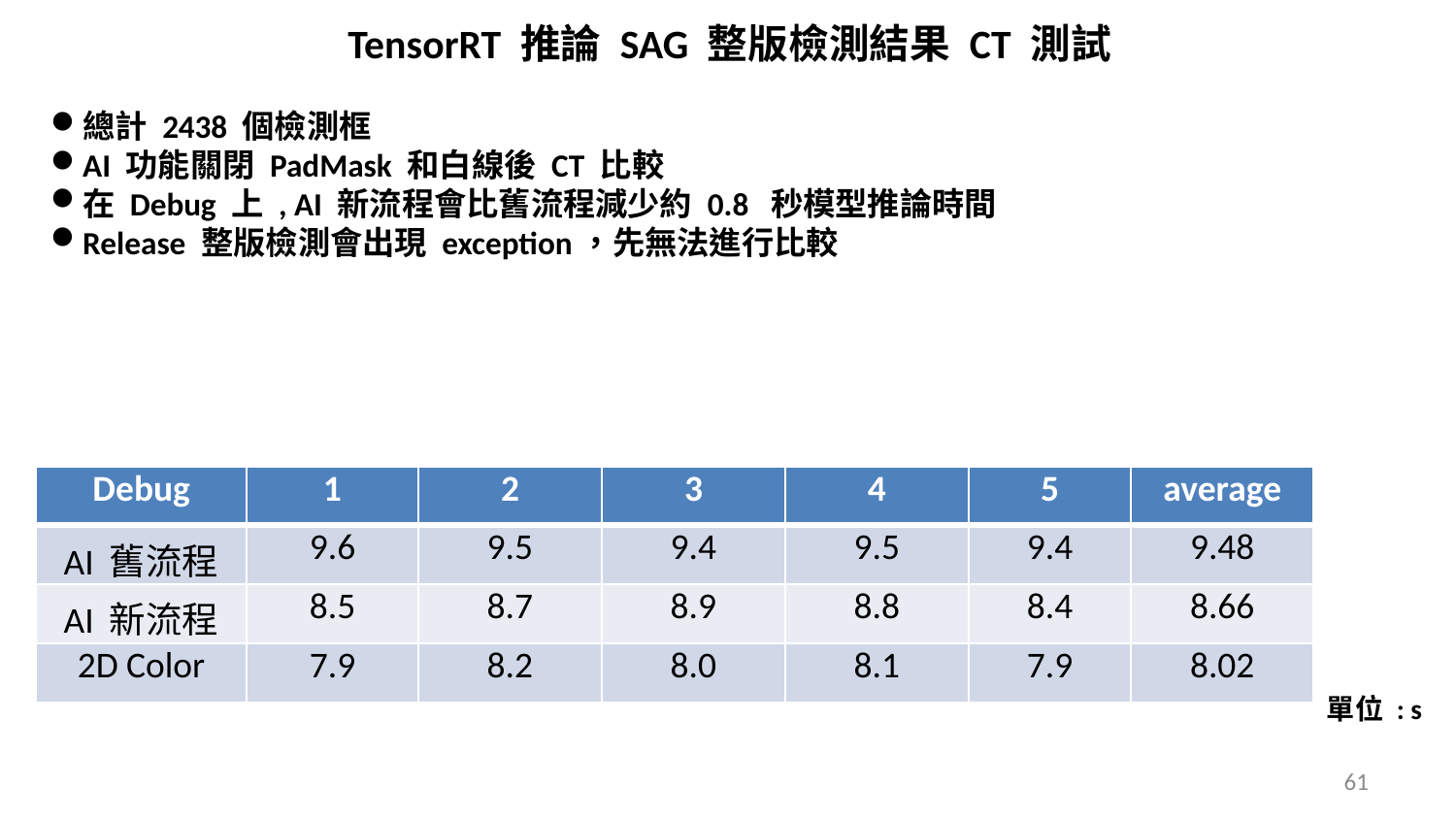

TensorRT 推論 SAG 整版檢測結果 CT 測試
總計 2438 個檢測框
AI 功能關閉 PadMask 和白線後 CT 比較
在 Debug 上 , AI 新流程會比舊流程減少約 0.8  秒模型推論時間
Release 整版檢測會出現 exception，先無法進行比較
| Debug | 1 | 2 | 3 | 4 | 5 | average |
| --- | --- | --- | --- | --- | --- | --- |
| AI 舊流程 | 9.6 | 9.5 | 9.4 | 9.5 | 9.4 | 9.48 |
| AI 新流程 | 8.5 | 8.7 | 8.9 | 8.8 | 8.4 | 8.66 |
| 2D Color | 7.9 | 8.2 | 8.0 | 8.1 | 7.9 | 8.02 |
單位 : s
61